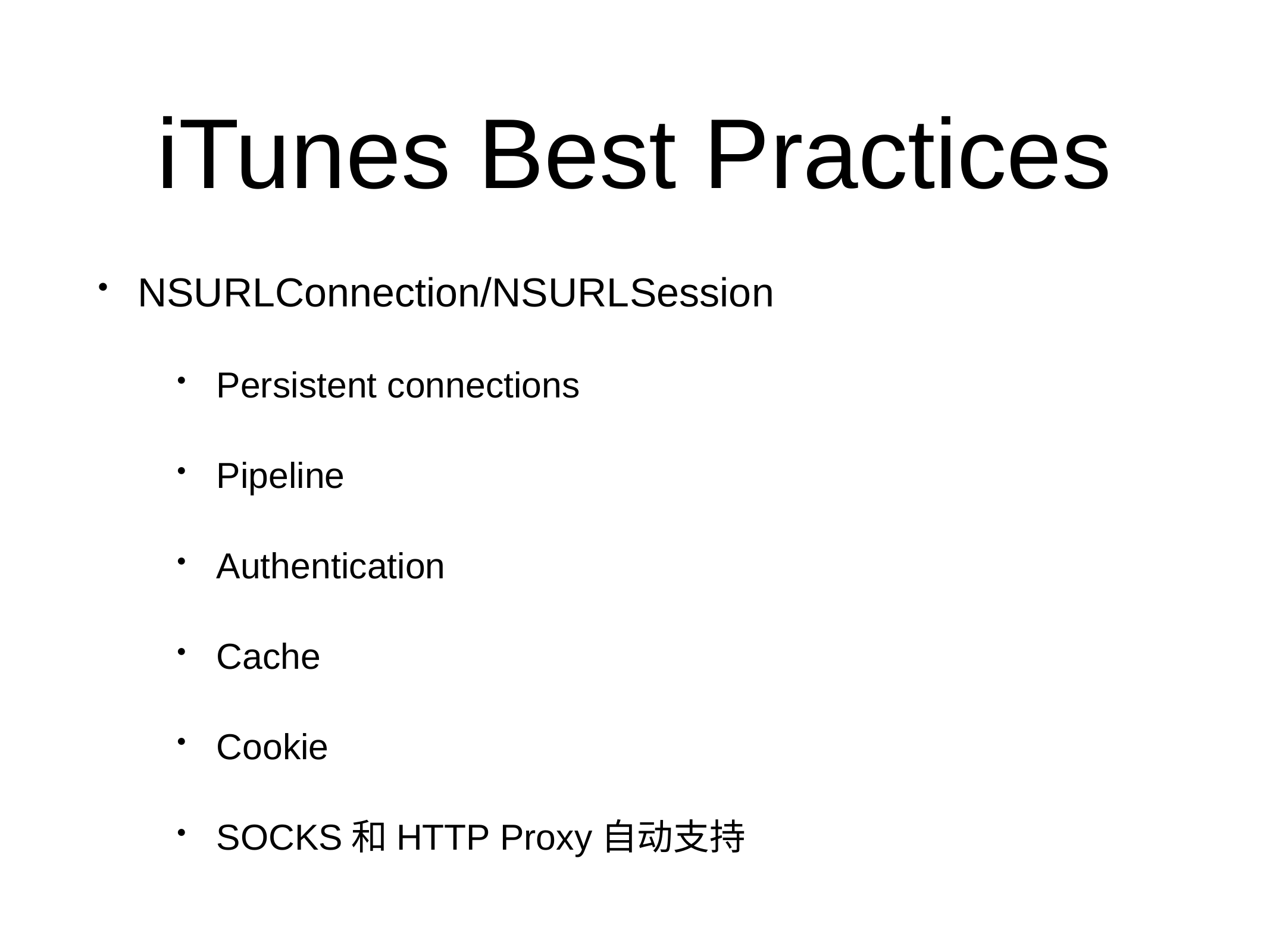

# iTunes Best Practices
NSURLConnection/NSURLSession
Persistent connections
Pipeline
Authentication
Cache
Cookie
SOCKS和HTTP Proxy自动支持